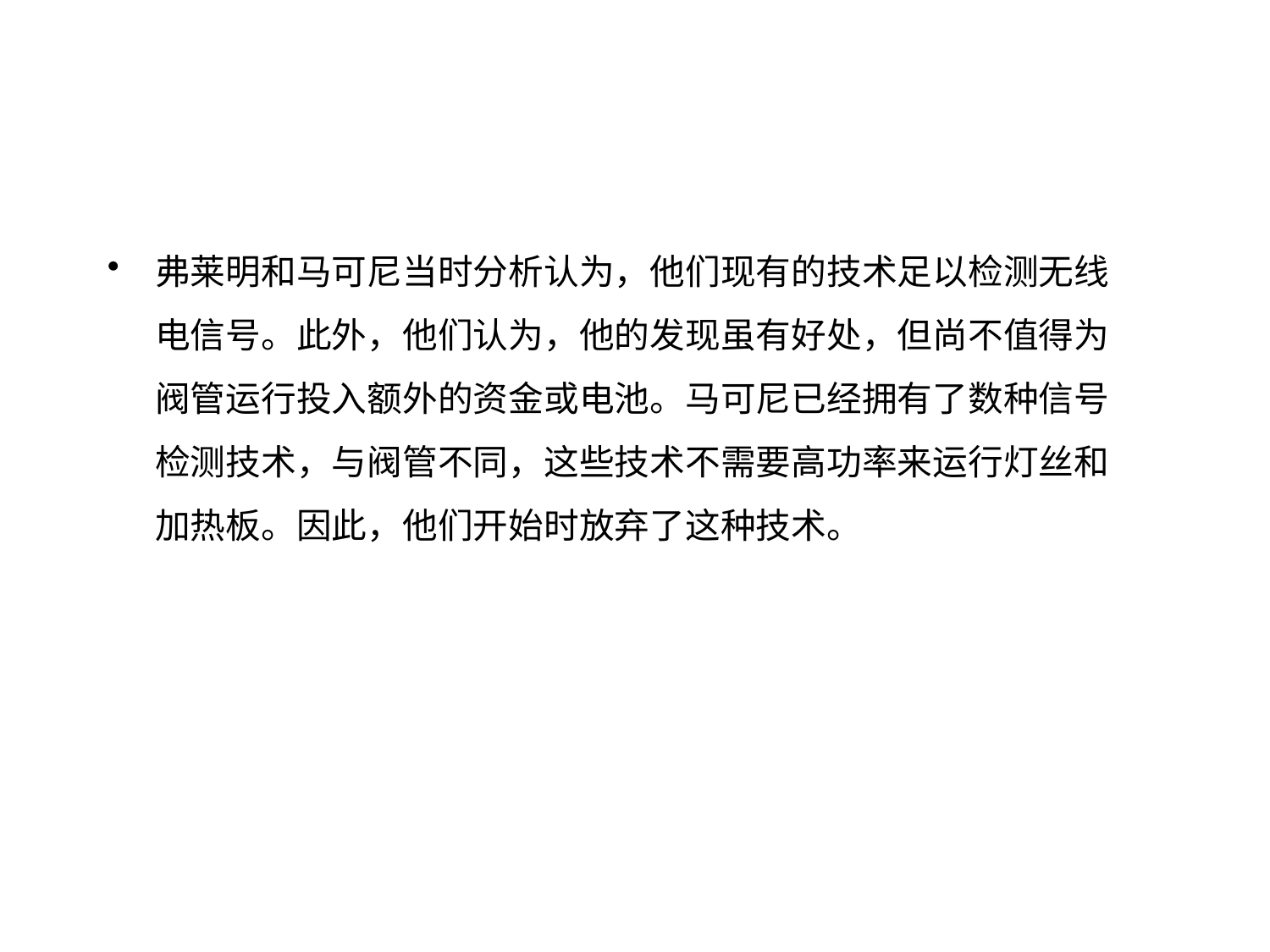

弗莱明和马可尼当时分析认为，他们现有的技术足以检测无线电信号。此外，他们认为，他的发现虽有好处，但尚不值得为阀管运行投入额外的资金或电池。马可尼已经拥有了数种信号检测技术，与阀管不同，这些技术不需要高功率来运行灯丝和加热板。因此，他们开始时放弃了这种技术。